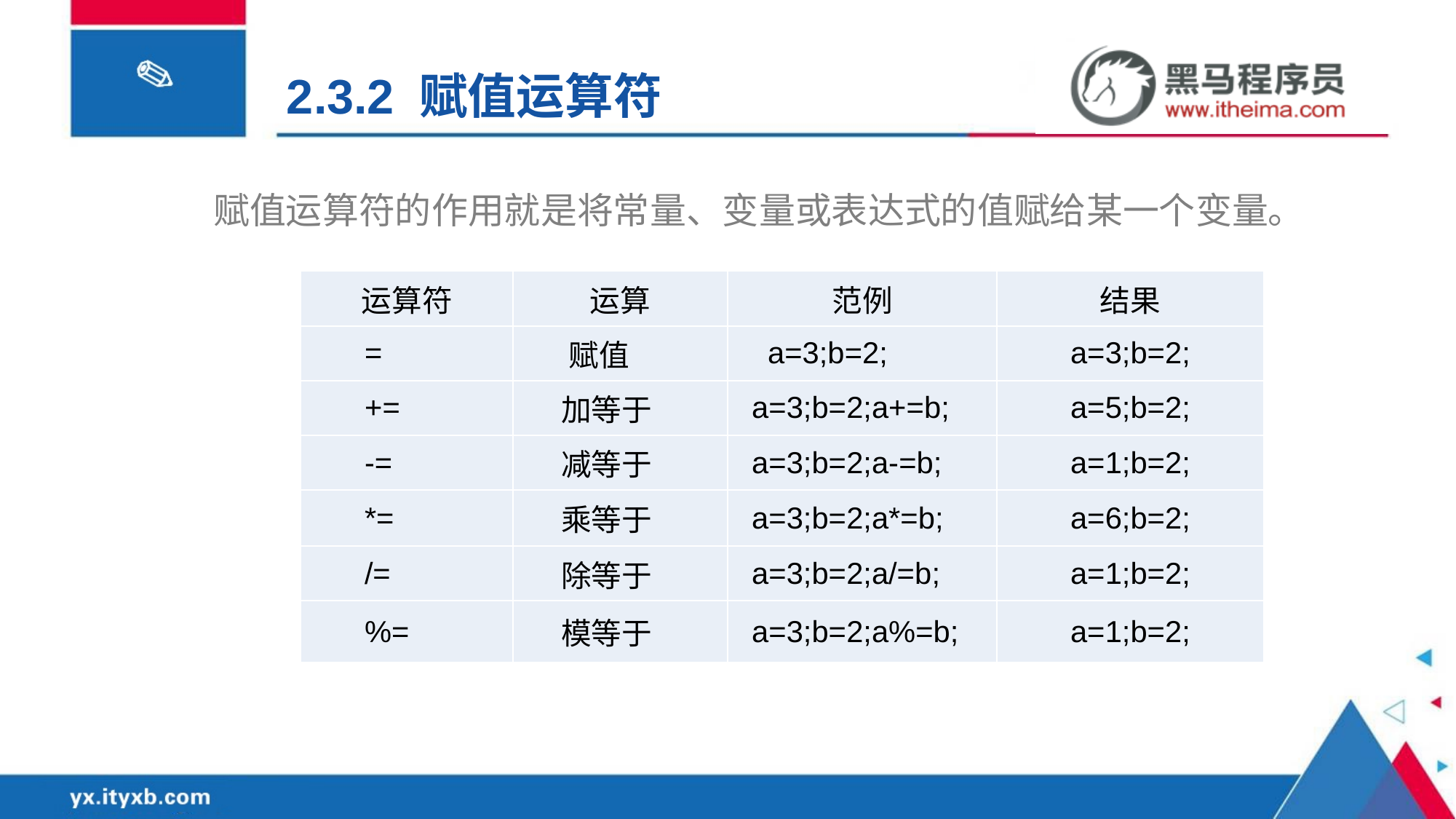

2.3.2 赋值运算符

赋值运算符的作用就是将常量、变量或表达式的值赋给某一个变量。
| 运算符 | 运算 | 范例 | 结果 |
| --- | --- | --- | --- |
| = | 赋值 | a=3;b=2; | a=3;b=2; |
| += | 加等于 | a=3;b=2;a+=b; | a=5;b=2; |
| -= | 减等于 | a=3;b=2;a-=b; | a=1;b=2; |
| \*= | 乘等于 | a=3;b=2;a\*=b; | a=6;b=2; |
| /= | 除等于 | a=3;b=2;a/=b; | a=1;b=2; |
| %= | 模等于 | a=3;b=2;a%=b; | a=1;b=2; |